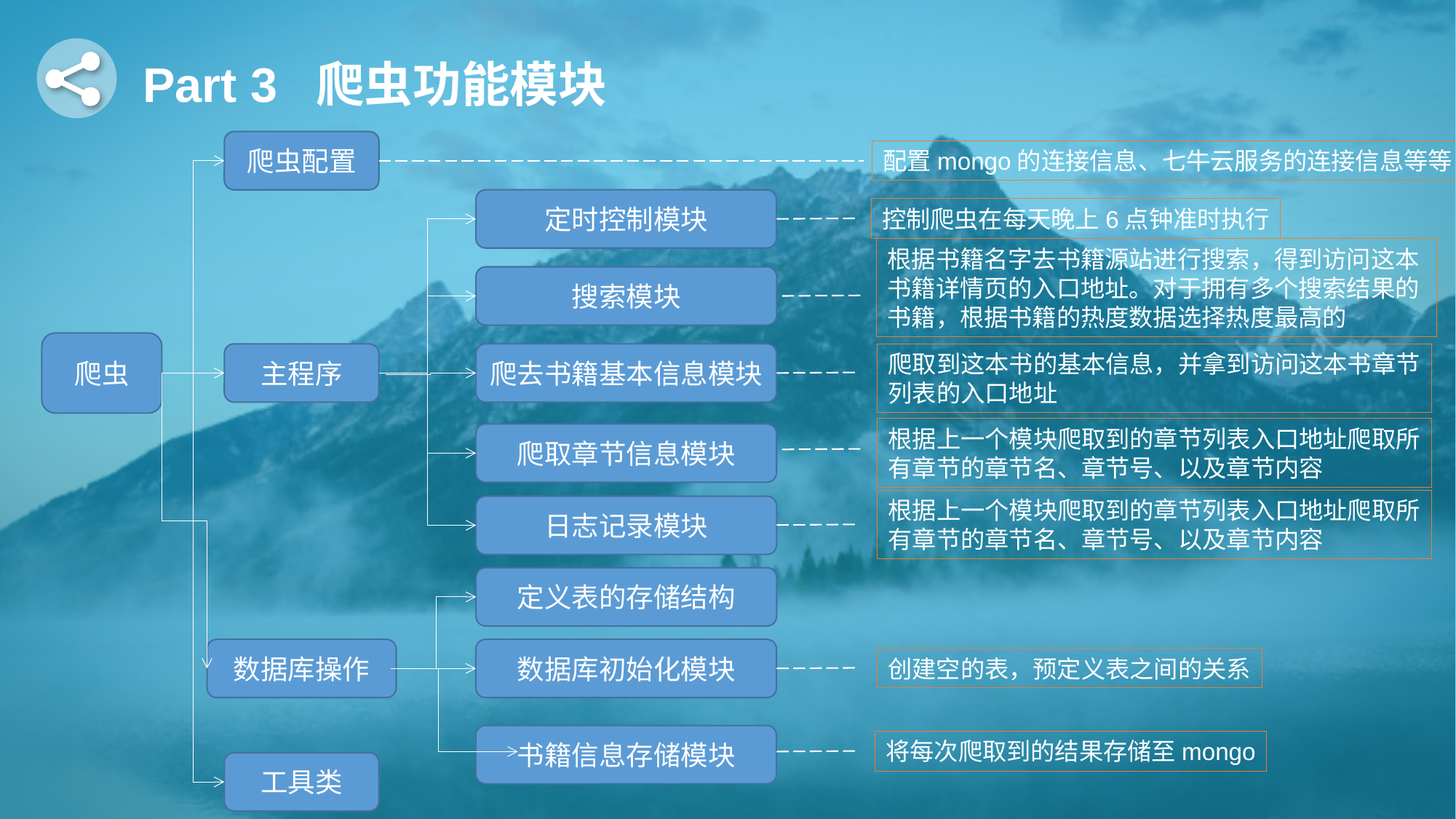

Part 3  爬虫功能模块
爬虫配置
配置mongo的连接信息、七牛云服务的连接信息等等
定时控制模块
控制爬虫在每天晚上6点钟准时执行
根据书籍名字去书籍源站进行搜索，得到访问这本书籍详情页的入口地址。对于拥有多个搜索结果的书籍，根据书籍的热度数据选择热度最高的
搜索模块
爬虫
主程序
爬去书籍基本信息模块
爬取到这本书的基本信息，并拿到访问这本书章节
列表的入口地址
根据上一个模块爬取到的章节列表入口地址爬取所
有章节的章节名、章节号、以及章节内容
爬取章节信息模块
根据上一个模块爬取到的章节列表入口地址爬取所
有章节的章节名、章节号、以及章节内容
日志记录模块
定义表的存储结构
数据库操作
数据库初始化模块
创建空的表，预定义表之间的关系
书籍信息存储模块
将每次爬取到的结果存储至mongo
工具类